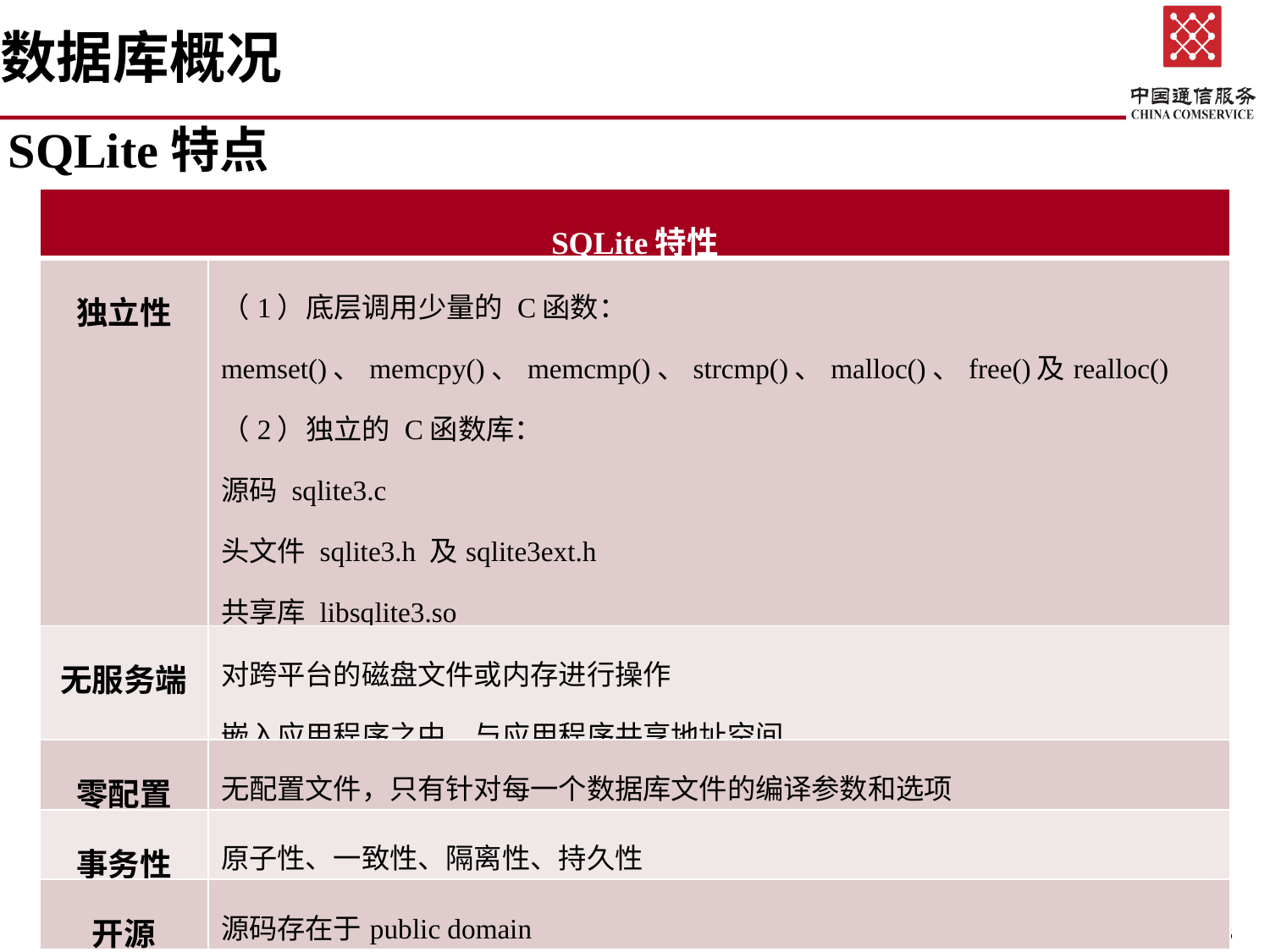

# 数据库概况
SQLite特点

| SQLite特性 |  |
| --- | --- |
| 独立性 | （1）底层调用少量的 C函数： memset()、memcpy()、memcmp()、strcmp()、malloc()、free()及realloc() （2）独立的 C函数库： 源码 sqlite3.c 头文件 sqlite3.h 及sqlite3ext.h 共享库 libsqlite3.so 命令行处理器源码 shell.c |
| 无服务端 | 对跨平台的磁盘文件或内存进行操作 嵌入应用程序之中，与应用程序共享地址空间 |
| 零配置 | 无配置文件，只有针对每一个数据库文件的编译参数和选项 |
| 事务性 | 原子性、一致性、隔离性、持久性 |
| 开源 | 源码存在于public domain |